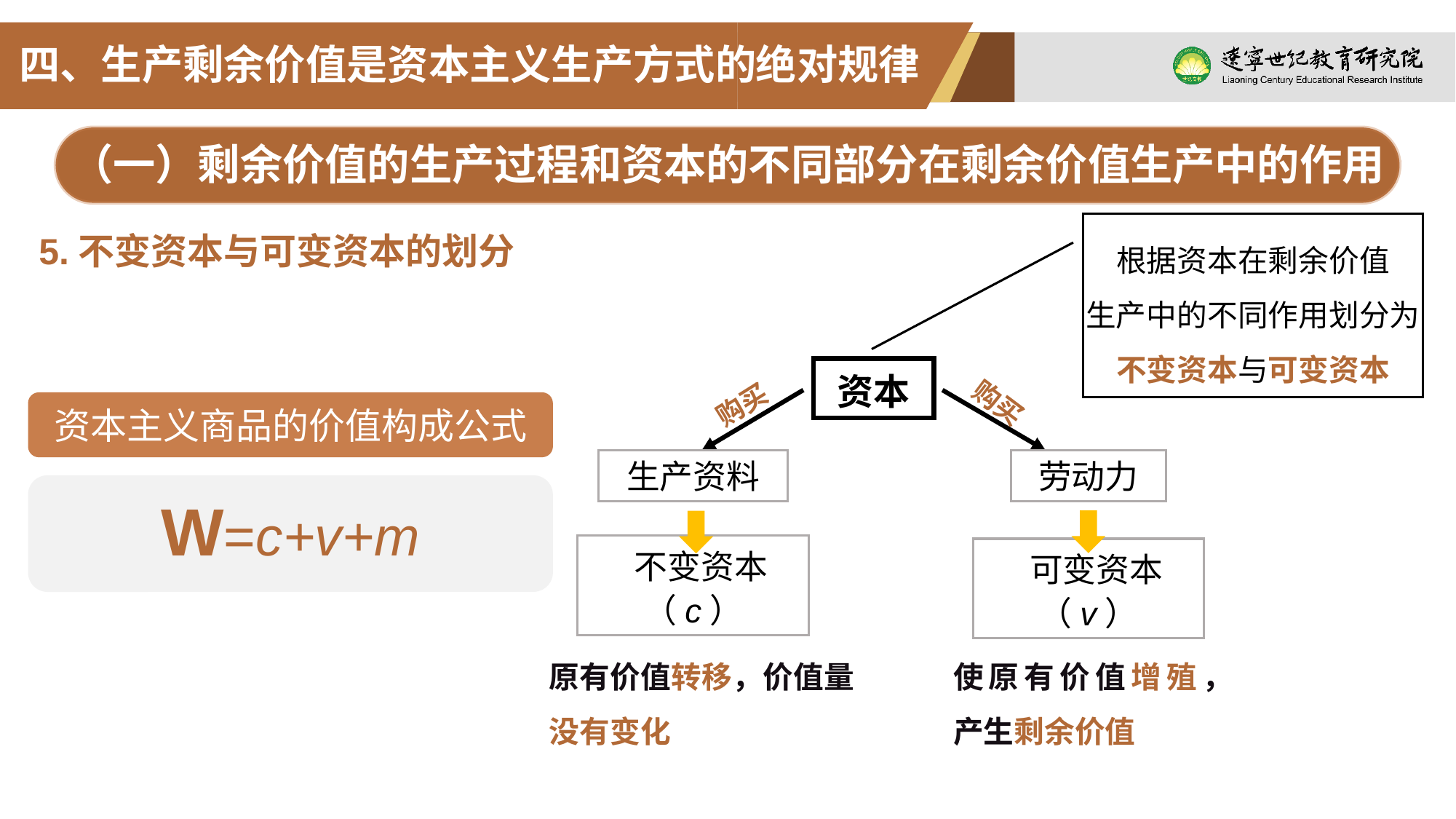

四、生产剩余价值是资本主义生产方式的绝对规律
（一）剩余价值的生产过程和资本的不同部分在剩余价值生产中的作用
根据资本在剩余价值
生产中的不同作用划分为
不变资本与可变资本
资本
购买
购买

生产资料
劳动力

 不变资本（c）
 可变资本（v）
原有价值转移，价值量没有变化
使原有价值增殖， 产生剩余价值
5.不变资本与可变资本的划分
资本主义商品的价值构成公式

W=c+v+m